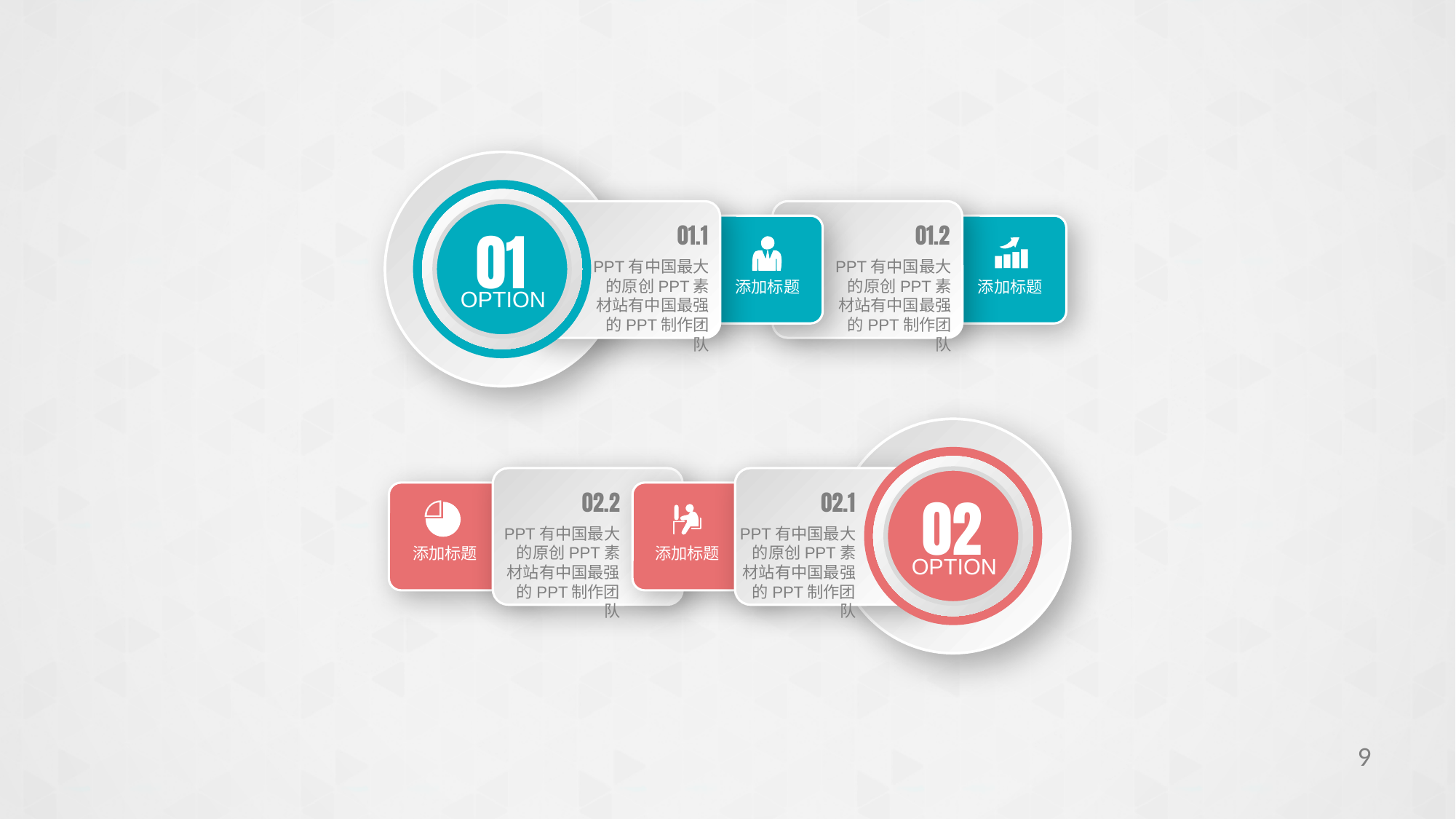

01.1
01.2
01
OPTION

PPT有中国最大的原创PPT素材站有中国最强的PPT制作团队
PPT有中国最大的原创PPT素材站有中国最强的PPT制作团队
添加标题
添加标题

02.2
02.1
02

PPT有中国最大的原创PPT素材站有中国最强的PPT制作团队
PPT有中国最大的原创PPT素材站有中国最强的PPT制作团队

添加标题
添加标题
OPTION
9